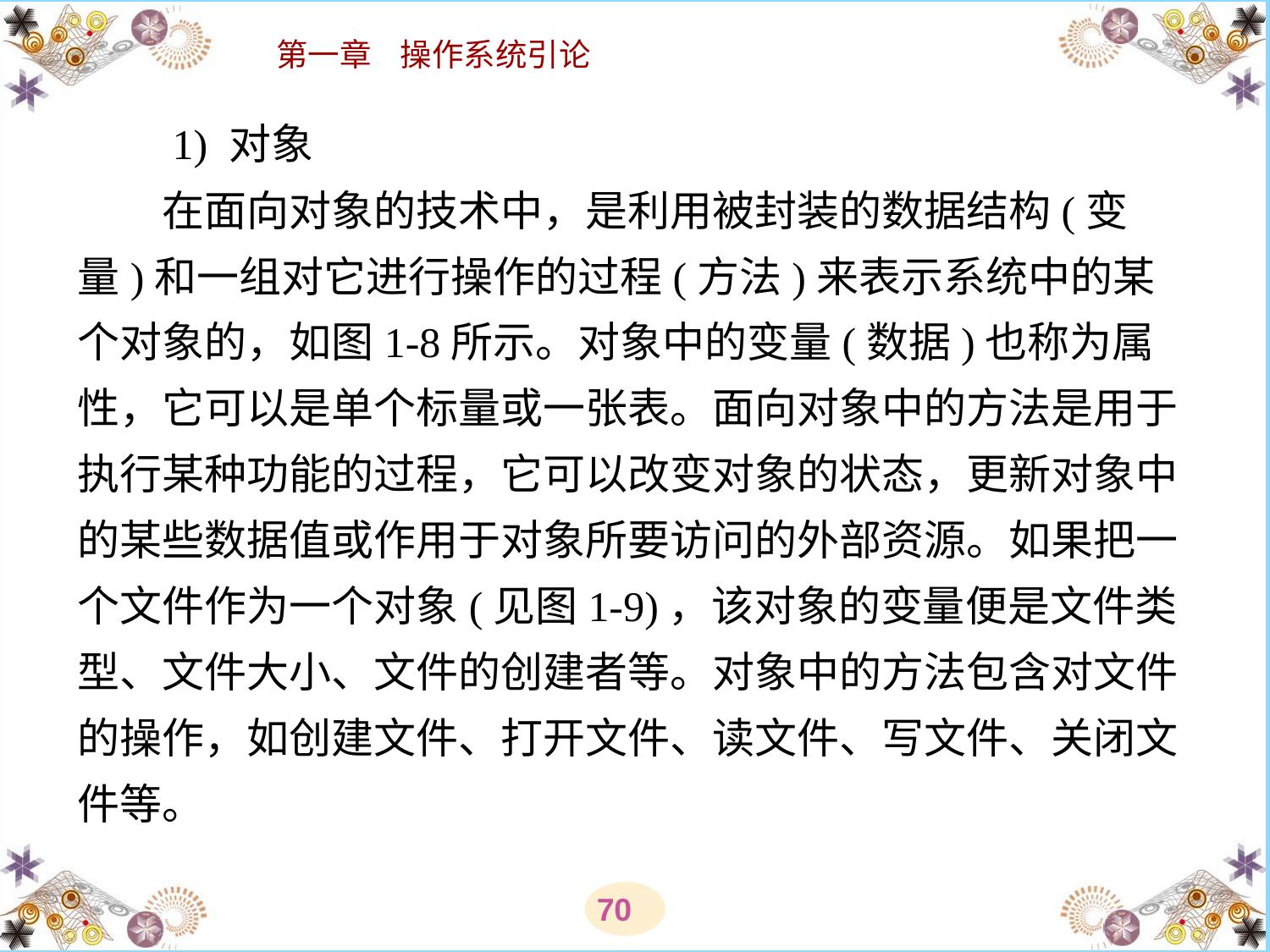

# 1) 对象 　　在面向对象的技术中，是利用被封装的数据结构(变量)和一组对它进行操作的过程(方法)来表示系统中的某个对象的，如图1-8所示。对象中的变量(数据)也称为属性，它可以是单个标量或一张表。面向对象中的方法是用于执行某种功能的过程，它可以改变对象的状态，更新对象中的某些数据值或作用于对象所要访问的外部资源。如果把一个文件作为一个对象(见图1-9)，该对象的变量便是文件类型、文件大小、文件的创建者等。对象中的方法包含对文件的操作，如创建文件、打开文件、读文件、写文件、关闭文件等。